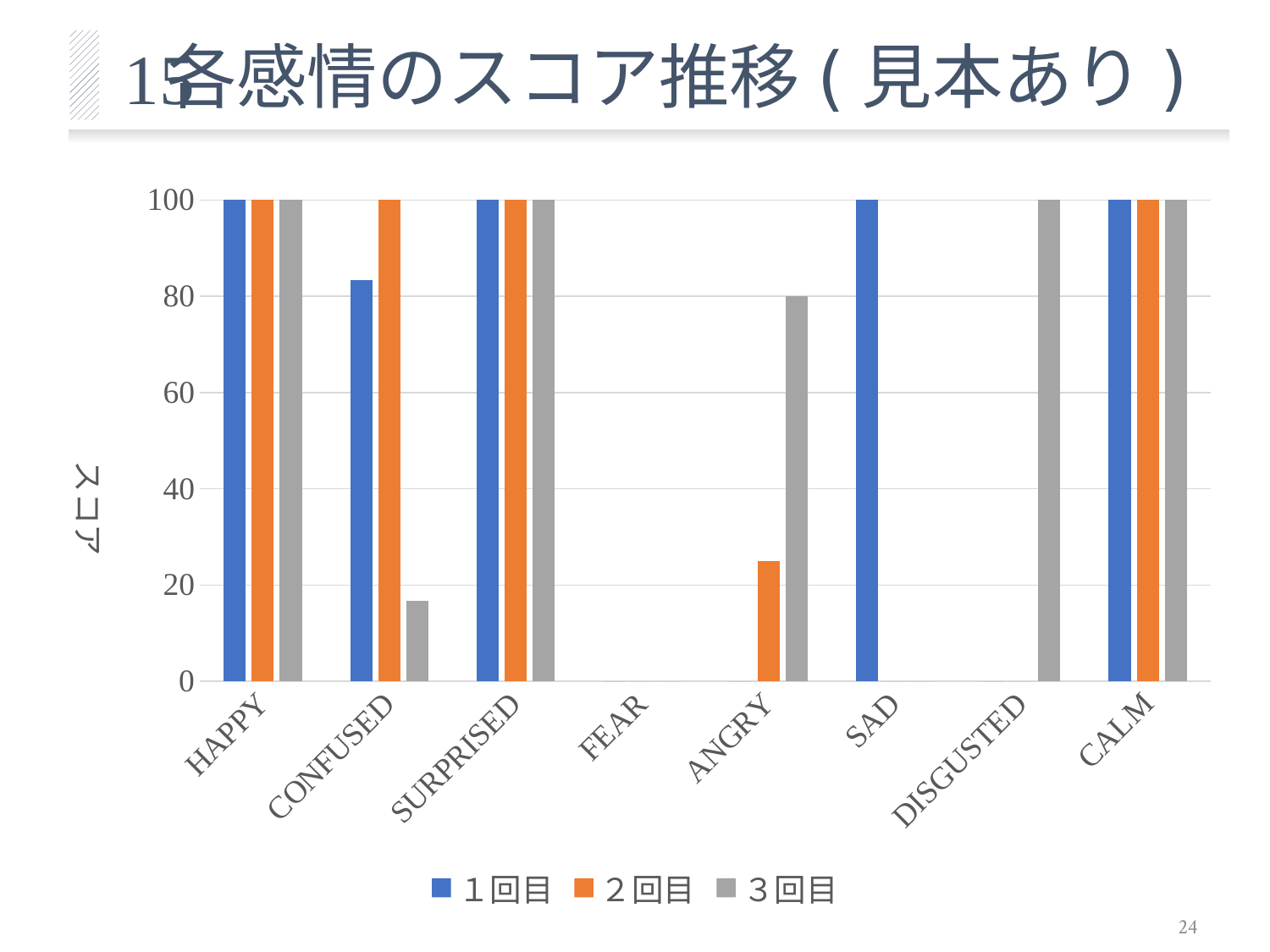

各感情のスコア推移(見本あり)
15

### Chart

| Category | １回目 | ２回目 | ３回目 |
|---|---|---|---|
| HAPPY | 100.0 | 100.0 | 100.0 |
| CONFUSED | 83.3333333333333 | 100.0 | 16.6666666666666 |
| SURPRISED | 100.0 | 100.0 | 100.0 |
| FEAR | 0.0 | 0.0 | 0.0 |
| ANGRY | 0.0 | 25.0 | 80.0 |
| SAD | 100.0 | 0.0 | 0.0 |
| DISGUSTED | 0.0 | 0.0 | 100.0 |
| CALM | 100.0 | 100.0 | 100.0 |
24